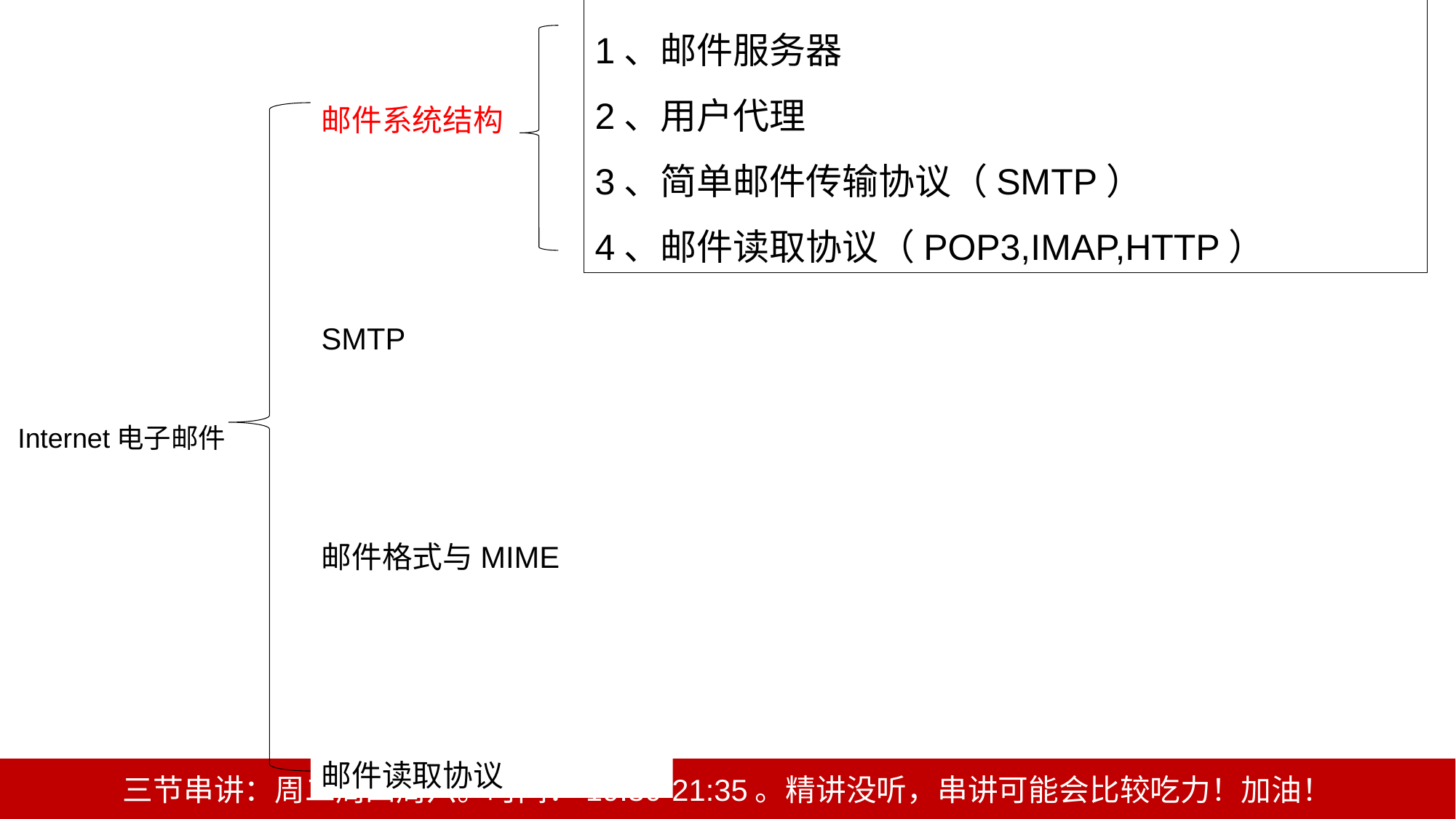

1、邮件服务器：电子邮件体系结构的核心。
2、用户代理
3、简单邮件传输协议（SMTP）
4、邮件读取协议（POP3,IMAP,HTTP）

邮件系统结构

SMTP

邮件格式与MIME

邮件读取协议

Internet电子邮件